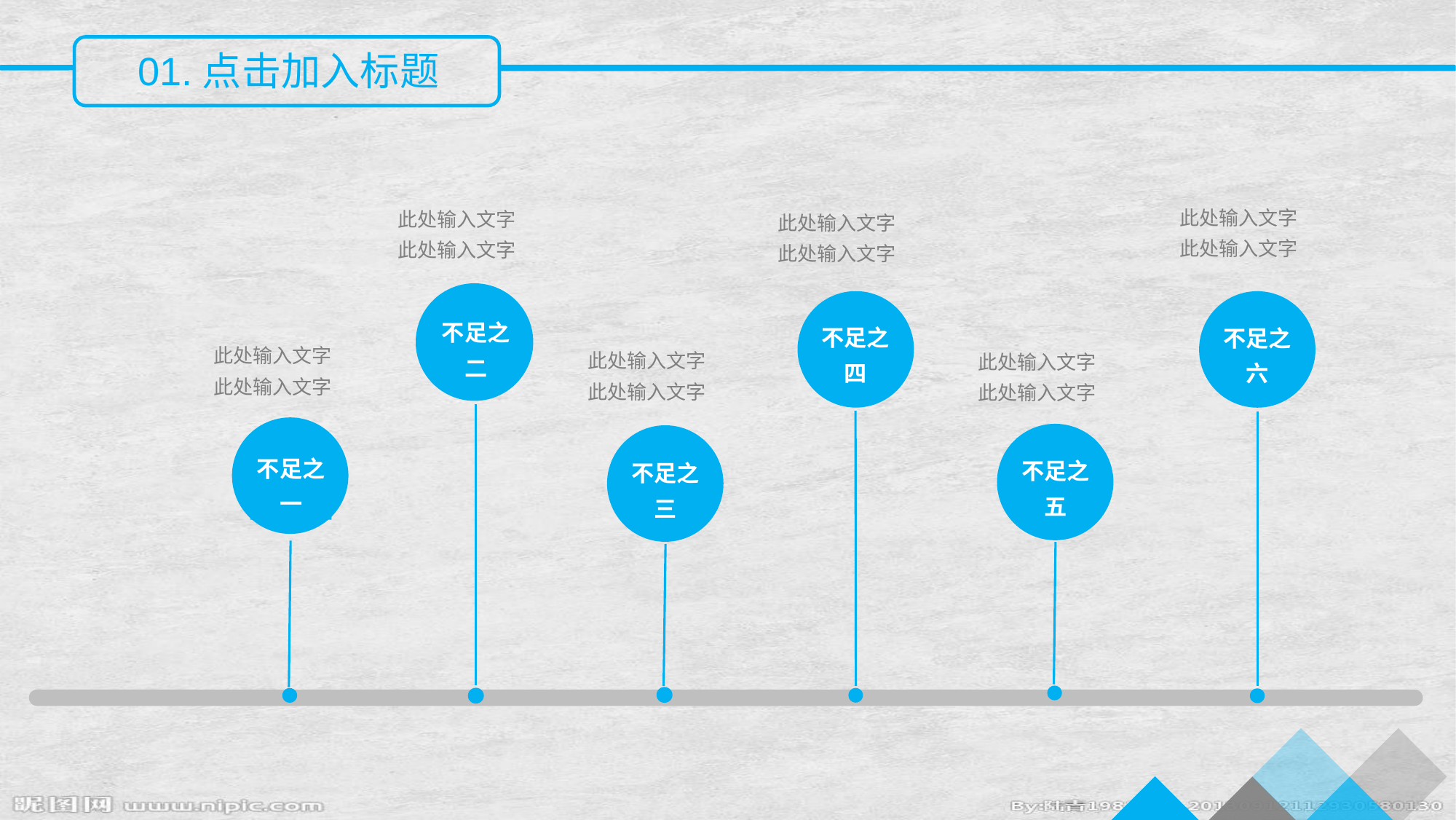

01.点击加入标题
此处输入文字
此处输入文字

不足之六

此处输入文字
此处输入文字

不足之二

此处输入文字
此处输入文字

不足之四

此处输入文字
此处输入文字

不足之一

此处输入文字
此处输入文字

不足之三

此处输入文字
此处输入文字

不足之五